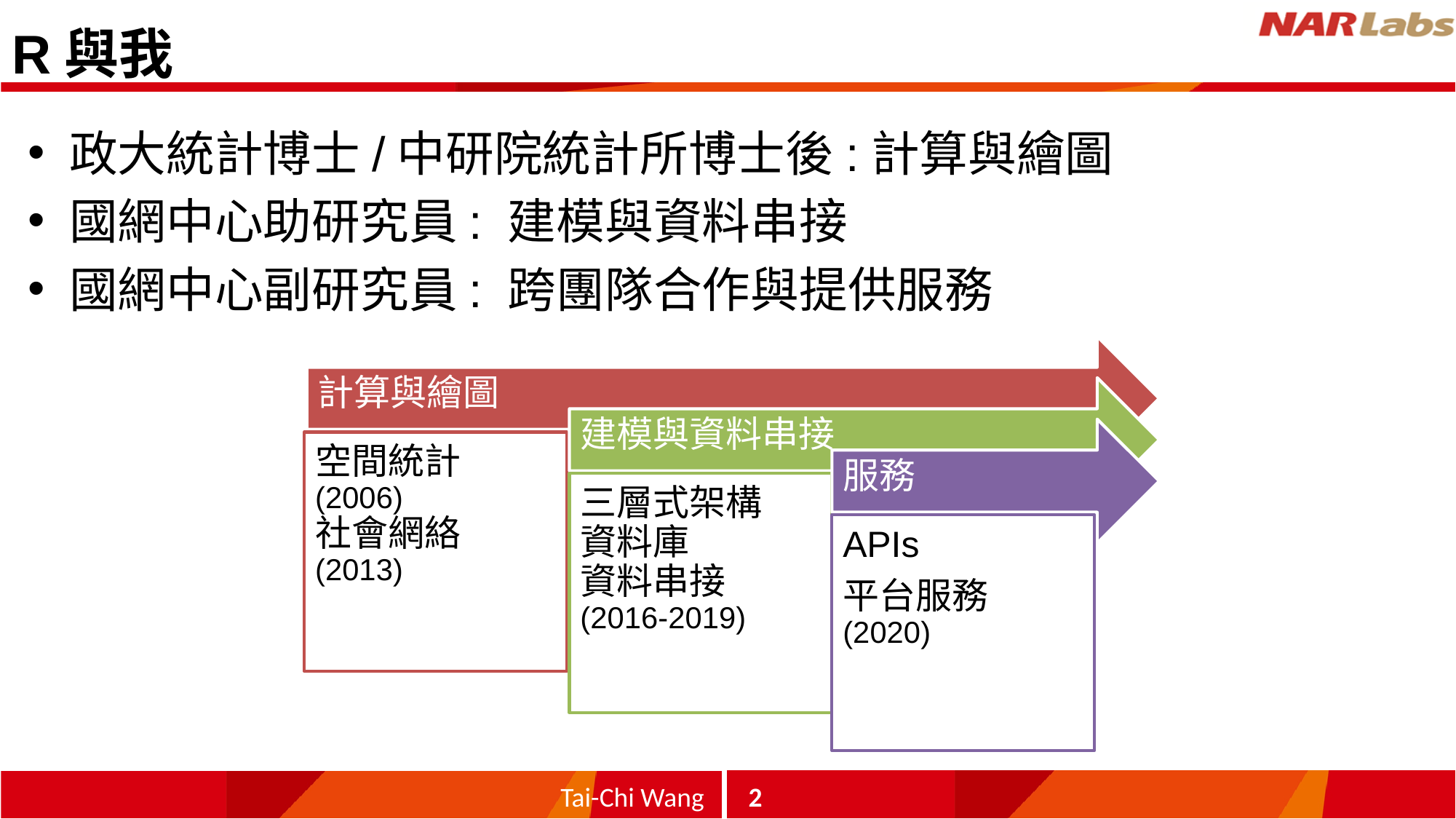

# R與我
政大統計博士/中研院統計所博士後:計算與繪圖
國網中心助研究員: 建模與資料串接
國網中心副研究員: 跨團隊合作與提供服務
計算與繪圖
空間統計(2006)
社會網絡(2013)
建模與資料串接
三層式架構
資料庫
資料串接
(2016-2019)

服務
APIs
平台服務(2020)